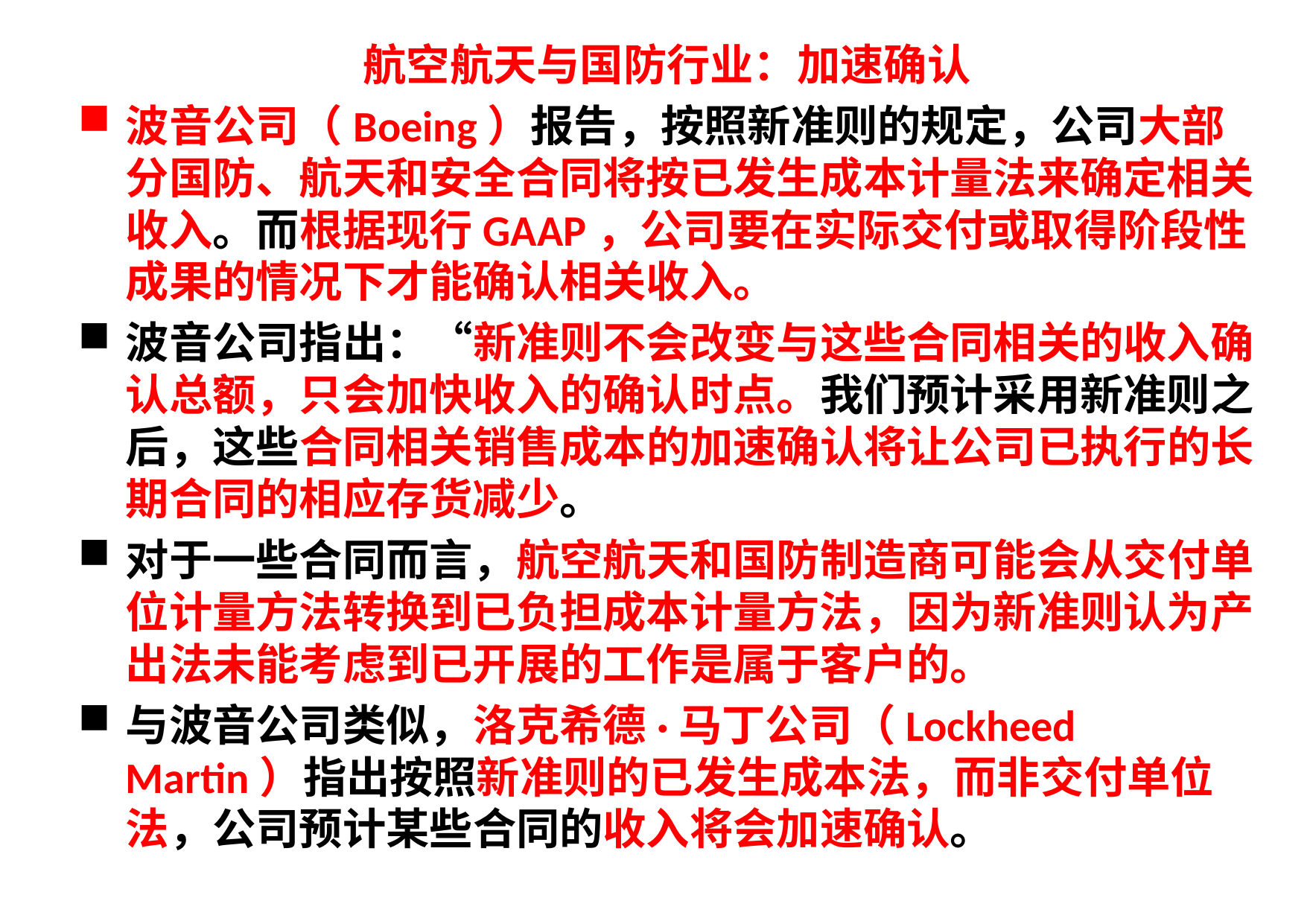

航空航天与国防行业：加速确认
波音公司（Boeing）报告，按照新准则的规定，公司大部分国防、航天和安全合同将按已发生成本计量法来确定相关收入。而根据现行GAAP，公司要在实际交付或取得阶段性成果的情况下才能确认相关收入。
波音公司指出：“新准则不会改变与这些合同相关的收入确认总额，只会加快收入的确认时点。我们预计采用新准则之后，这些合同相关销售成本的加速确认将让公司已执行的长期合同的相应存货减少。
对于一些合同而言，航空航天和国防制造商可能会从交付单位计量方法转换到已负担成本计量方法，因为新准则认为产出法未能考虑到已开展的工作是属于客户的。
与波音公司类似，洛克希德·马丁公司（Lockheed Martin）指出按照新准则的已发生成本法，而非交付单位法，公司预计某些合同的收入将会加速确认。
114